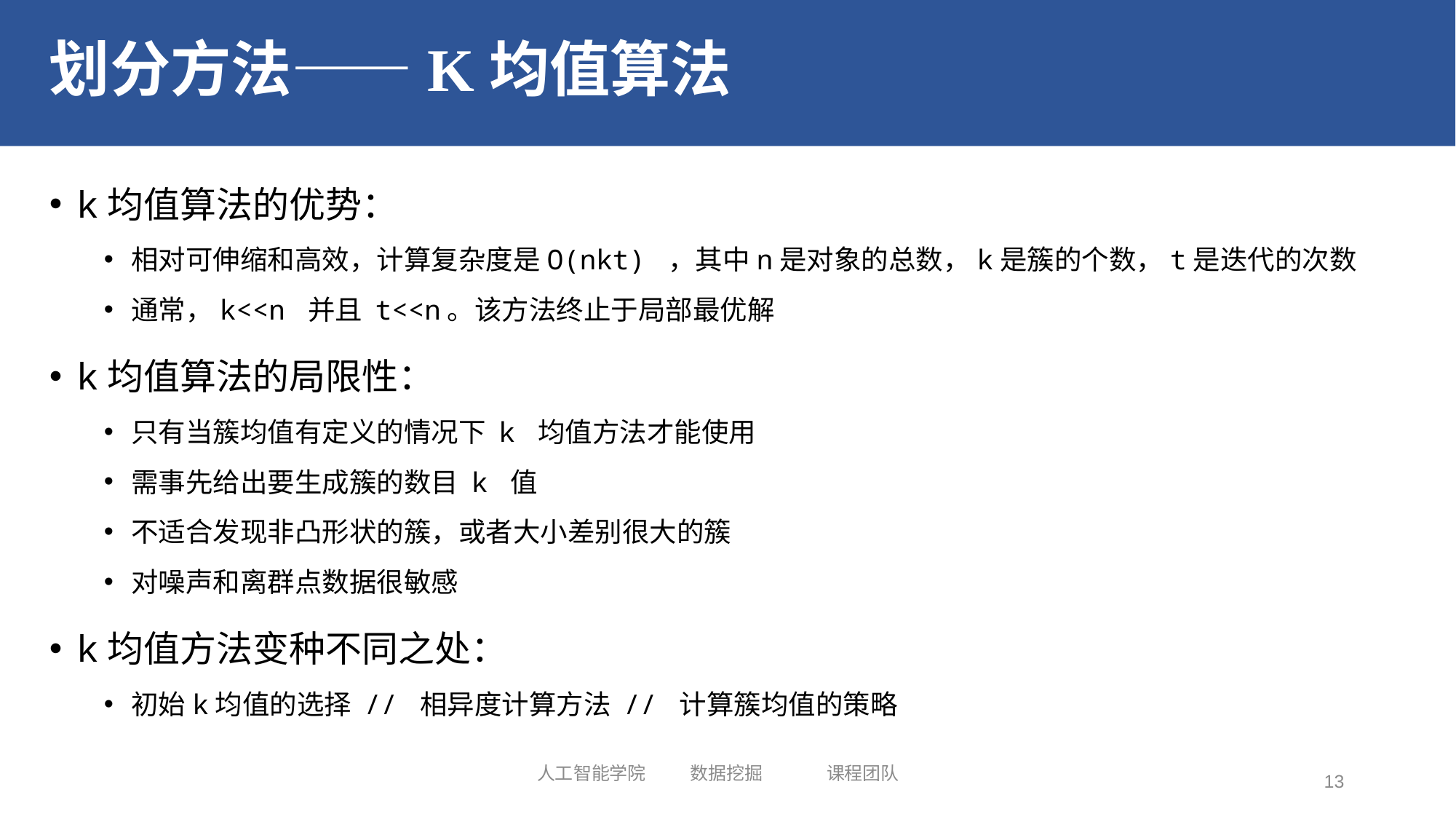

# 划分方法——K均值算法
k均值算法的优势：
相对可伸缩和高效，计算复杂度是О(nkt) ，其中n是对象的总数，k是簇的个数，t是迭代的次数
通常，k<<n 并且 t<<n。该方法终止于局部最优解
k均值算法的局限性：
只有当簇均值有定义的情况下 k 均值方法才能使用
需事先给出要生成簇的数目 k 值
不适合发现非凸形状的簇，或者大小差别很大的簇
对噪声和离群点数据很敏感
k均值方法变种不同之处：
初始k均值的选择 // 相异度计算方法 // 计算簇均值的策略
人工智能学院           数据挖掘                课程团队
13